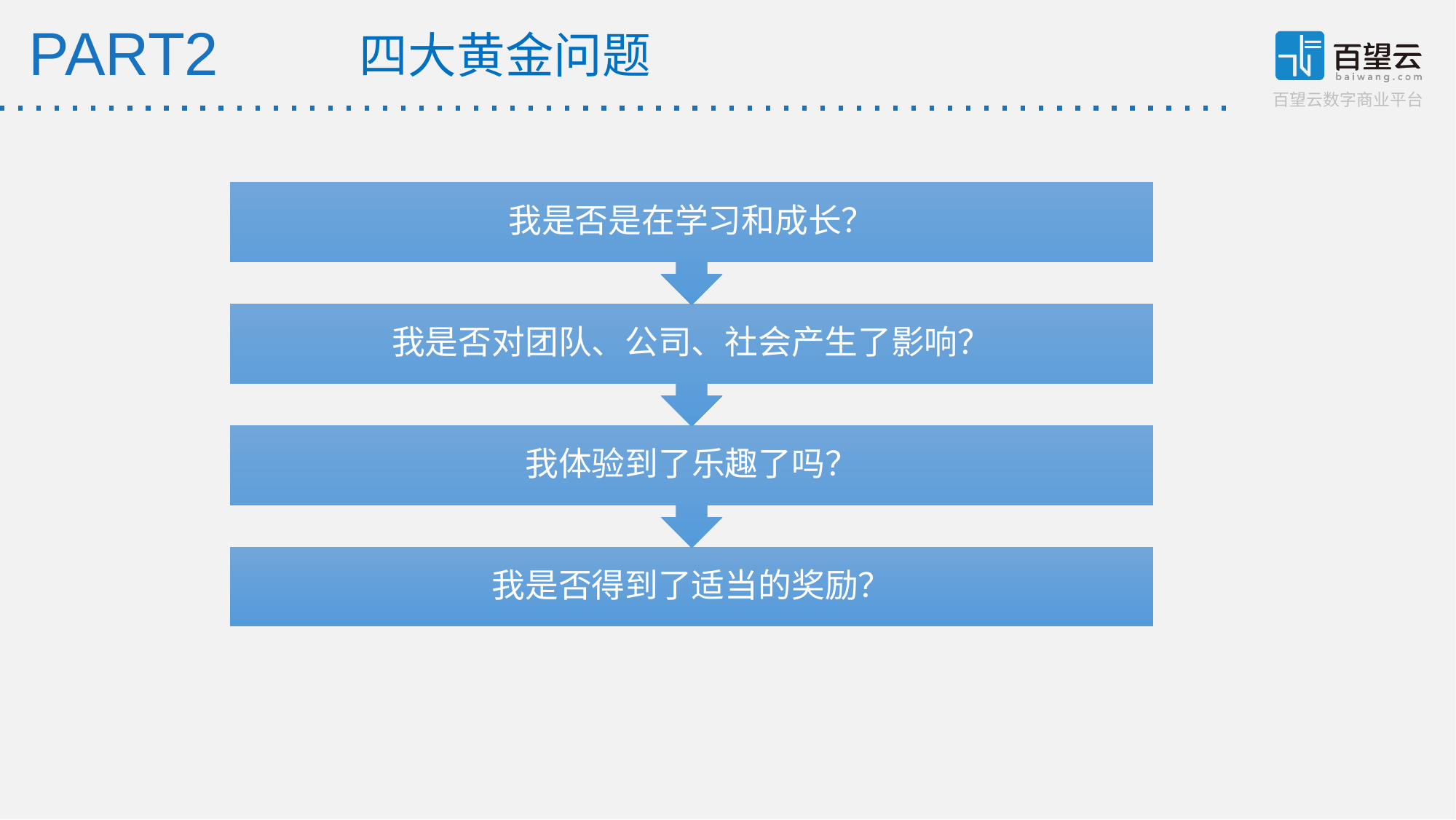

四大黄金问题
PART2
我是否是在学习和成长？
我是否对团队、公司、社会产生了影响？
我体验到了乐趣了吗？
我是否得到了适当的奖励？